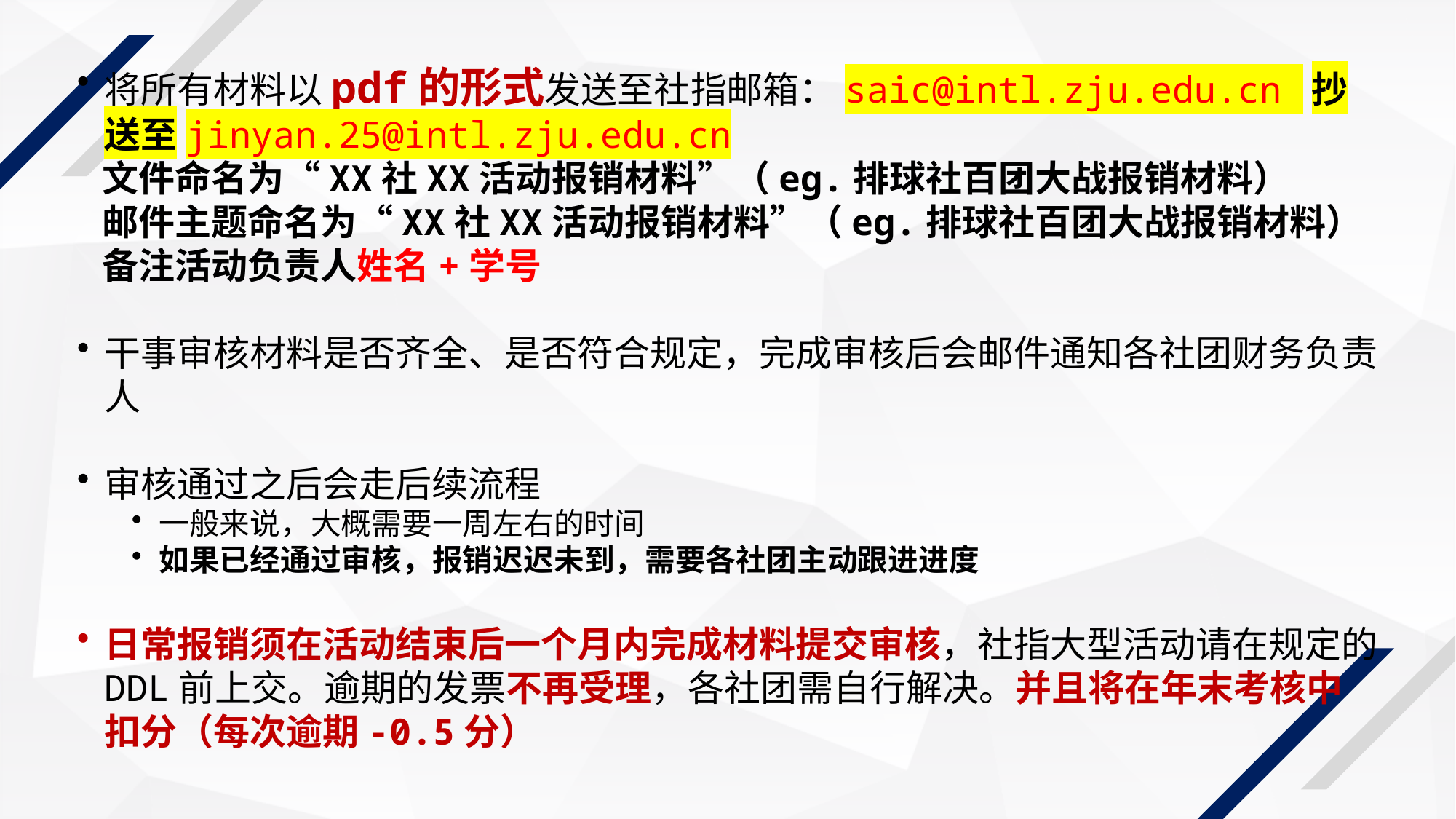

将所有材料以pdf的形式发送至社指邮箱：saic@intl.zju.edu.cn 抄送至jinyan.25@intl.zju.edu.cn
  文件命名为“XX社XX活动报销材料”（eg.排球社百团大战报销材料）
  邮件主题命名为“XX社XX活动报销材料”（eg.排球社百团大战报销材料）
  备注活动负责人姓名+学号

干事审核材料是否齐全、是否符合规定，完成审核后会邮件通知各社团财务负责人​

审核通过之后会走后续流程​
一般来说，大概需要一周左右的时间​
如果已经通过审核，报销迟迟未到，需要各社团主动跟进进度​

日常报销须在活动结束后一个月内完成材料提交审核，社指大型活动请在规定的DDL前上交。逾期的发票不再受理，各社团需自行解决。​并且将在年末考核中扣分（每次逾期-0.5分）